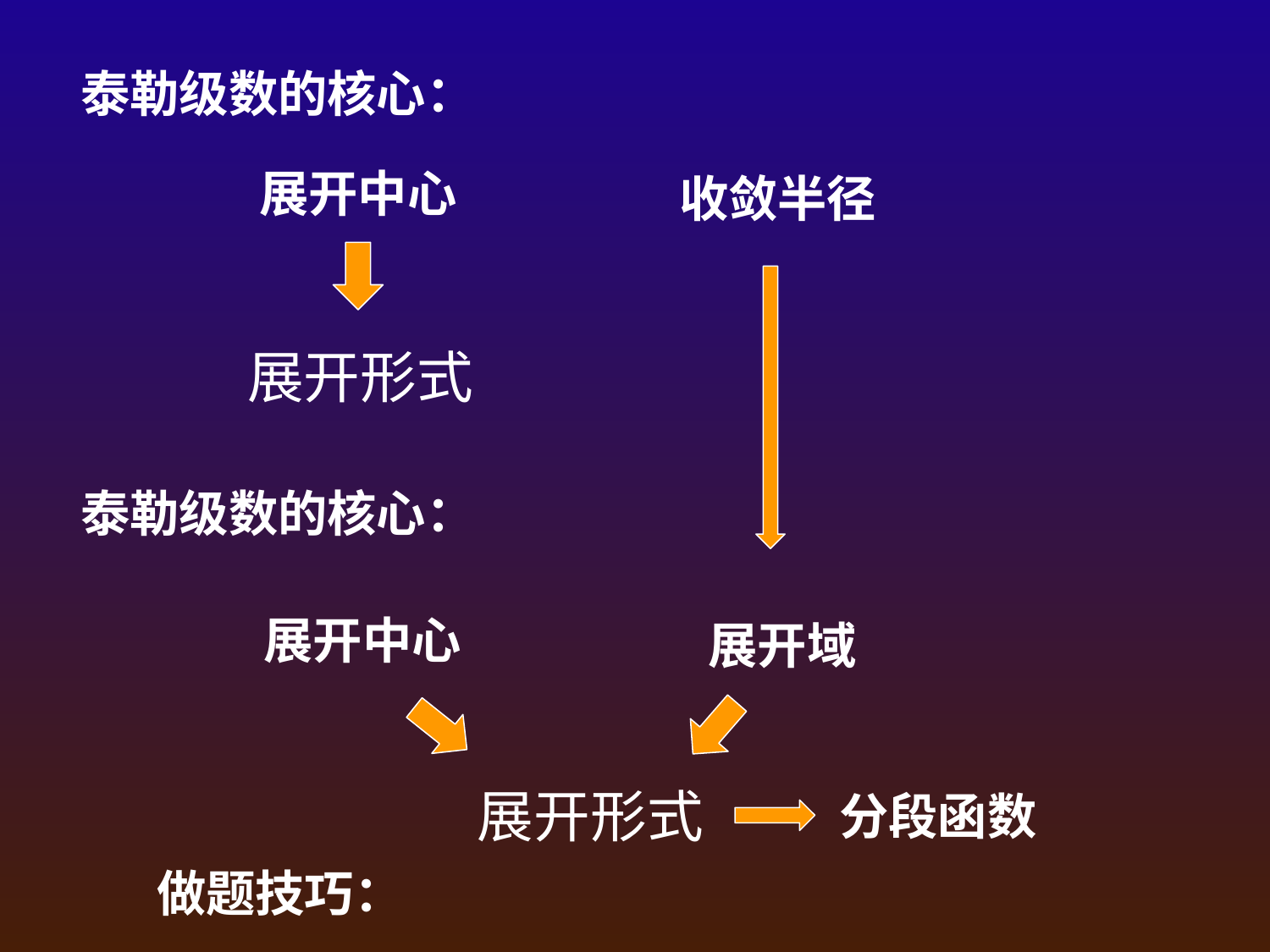

泰勒级数的核心：
展开中心
收敛半径

展开形式
泰勒级数的核心：
展开中心
展开域

展开形式
分段函数

做题技巧：